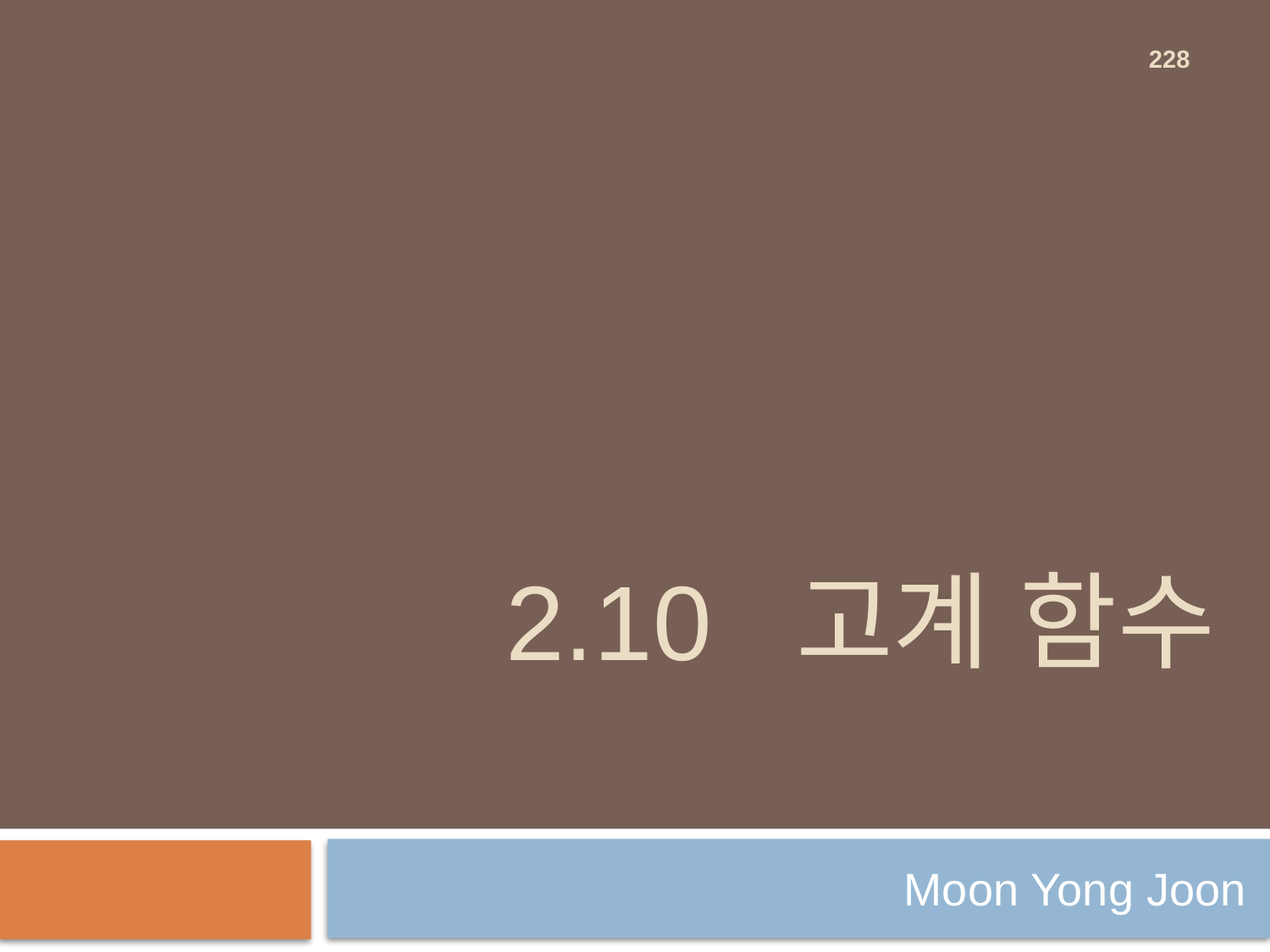

228
# 2.10  고계 함수
Moon Yong Joon